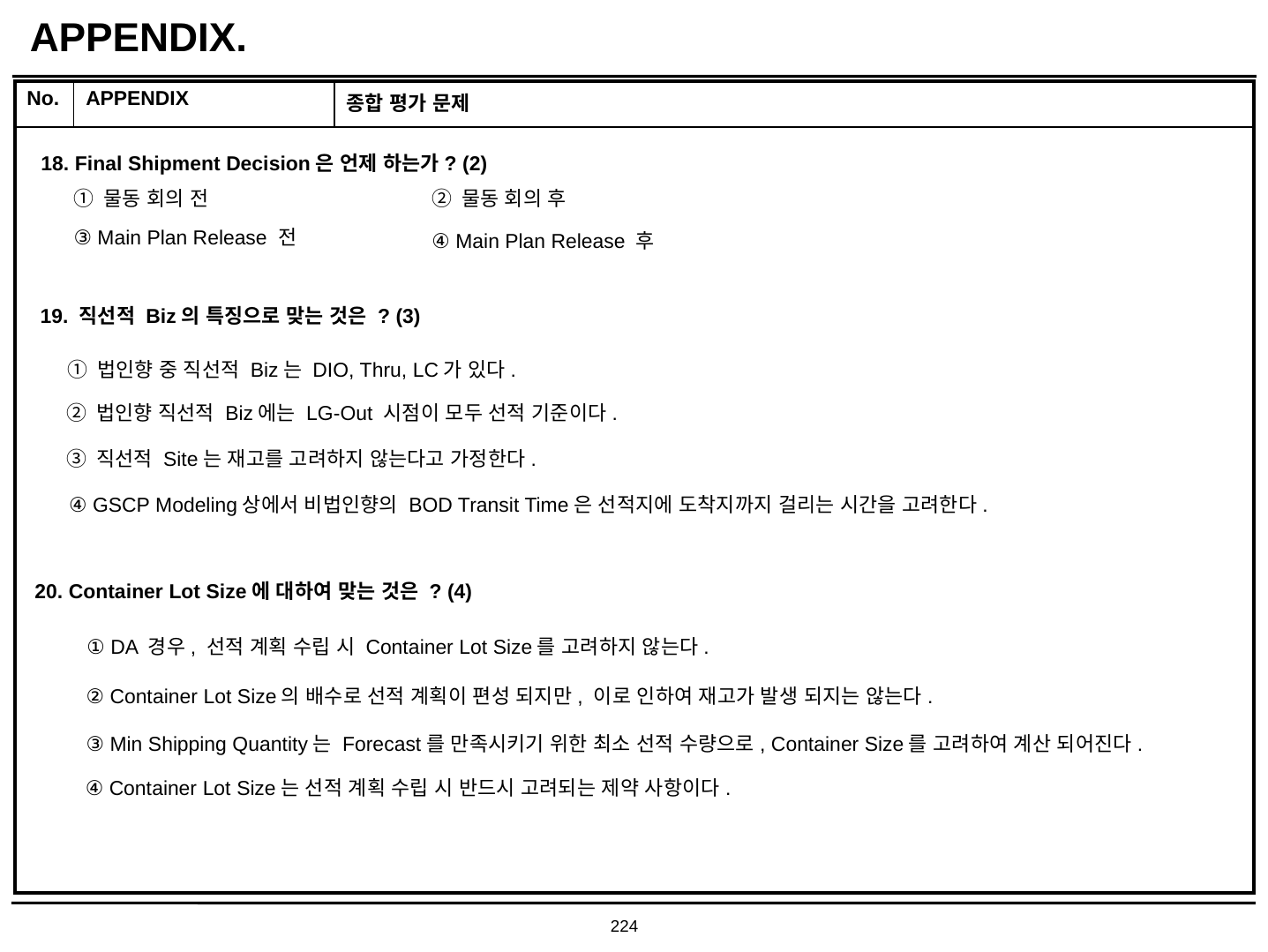

# APPENDIX.
| No. | APPENDIX | 종합 평가 문제 |
| --- | --- | --- |
|  |  |  |
18. Final Shipment Decision은 언제 하는가? (2)
① 물동 회의 전
② 물동 회의 후
③ Main Plan Release 전
④ Main Plan Release 후
19. 직선적 Biz의 특징으로 맞는 것은 ? (3)
① 법인향 중 직선적 Biz는 DIO, Thru, LC가 있다.
② 법인향 직선적 Biz에는 LG-Out 시점이 모두 선적 기준이다.
③ 직선적 Site는 재고를 고려하지 않는다고 가정한다.
④ GSCP Modeling상에서 비법인향의 BOD Transit Time은 선적지에 도착지까지 걸리는 시간을 고려한다.
20. Container Lot Size에 대하여 맞는 것은 ? (4)
① DA 경우, 선적 계획 수립 시 Container Lot Size를 고려하지 않는다.
② Container Lot Size의 배수로 선적 계획이 편성 되지만, 이로 인하여 재고가 발생 되지는 않는다.
③ Min Shipping Quantity는 Forecast를 만족시키기 위한 최소 선적 수량으로, Container Size를 고려하여 계산 되어진다.
④ Container Lot Size는 선적 계획 수립 시 반드시 고려되는 제약 사항이다.
224